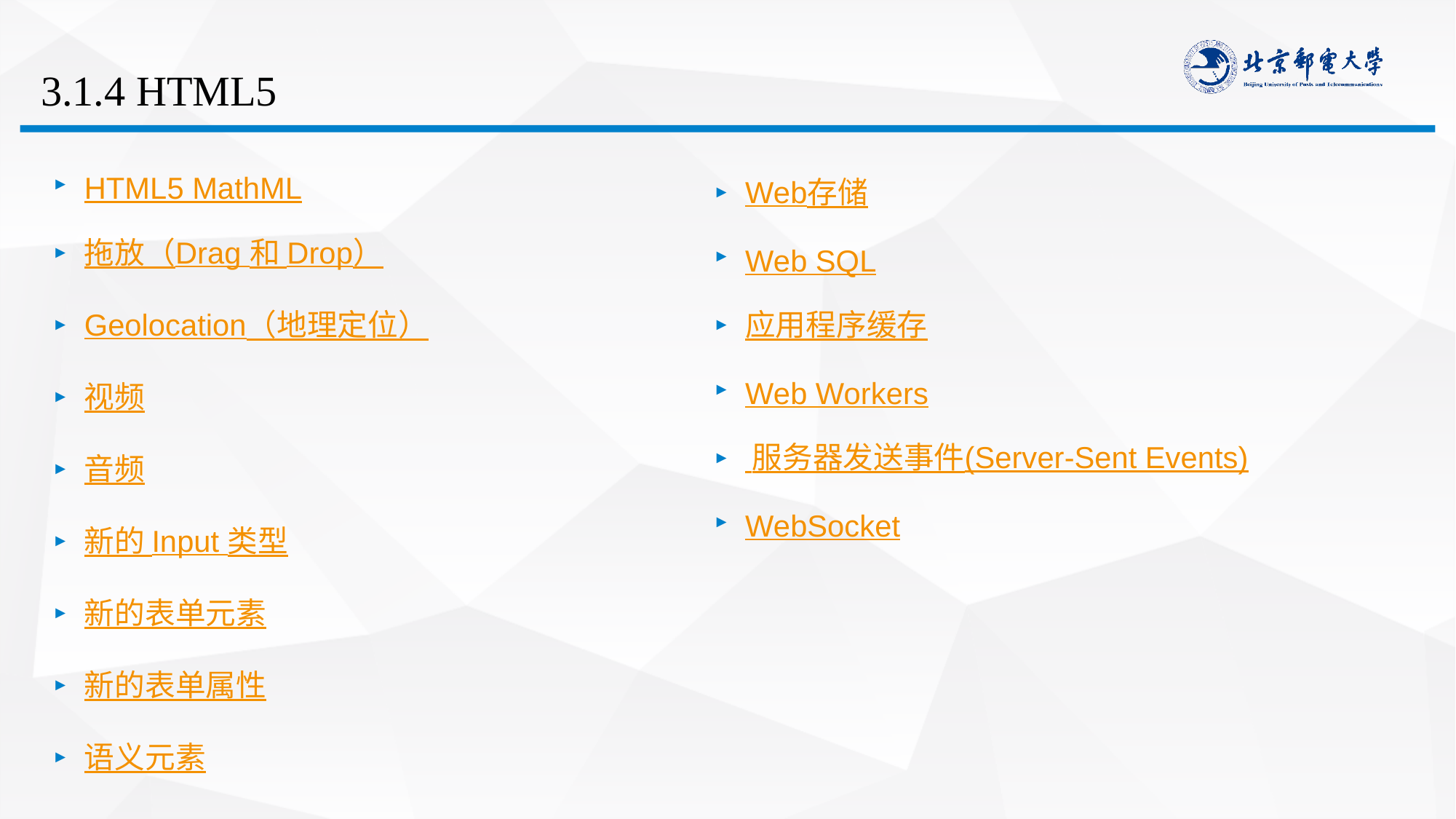

# 3.1.4 HTML5
HTML5 MathML
拖放（Drag 和 Drop）
Geolocation（地理定位）
视频
音频
新的 Input 类型
新的表单元素
新的表单属性
语义元素
Web存储
Web SQL
应用程序缓存
Web Workers
 服务器发送事件(Server-Sent Events)
WebSocket